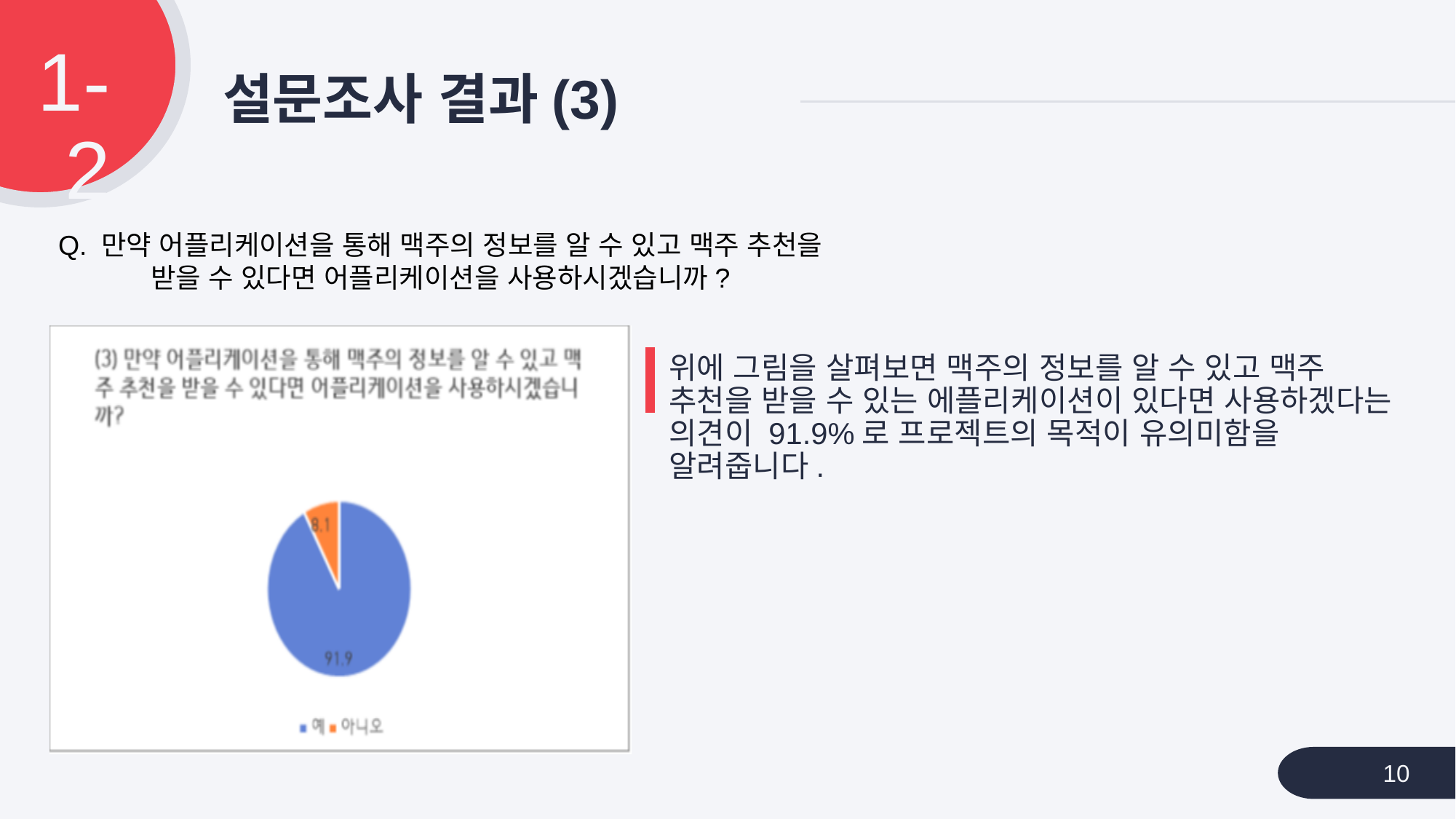

1-2
# 설문조사 결과(3)
Q. 만약 어플리케이션을 통해 맥주의 정보를 알 수 있고 맥주 추천을
받을 수 있다면 어플리케이션을 사용하시겠습니까?

### Chart

| Category |
|---|
위에 그림을 살펴보면 맥주의 정보를 알 수 있고 맥주 추천을 받을 수 있는 에플리케이션이 있다면 사용하겠다는 의견이 91.9%로 프로젝트의 목적이 유의미함을 알려줍니다.
       10